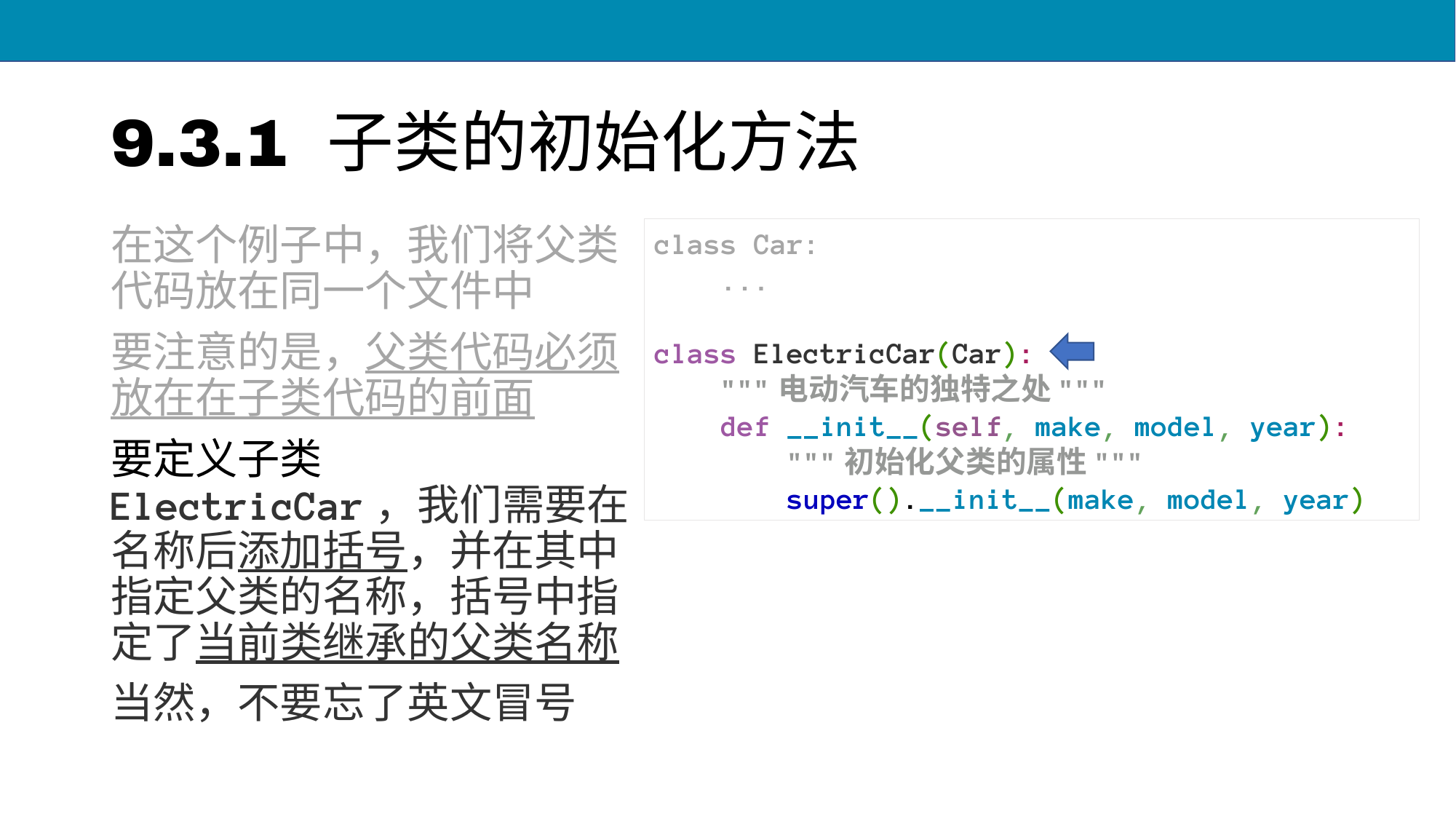

# 9.3.1 子类的初始化方法
在这个例子中，我们将父类代码放在同一个文件中
要注意的是，父类代码必须放在在子类代码的前面
要定义子类 ElectricCar，我们需要在名称后添加括号，并在其中指定父类的名称，括号中指定了当前类继承的父类名称
当然，不要忘了英文冒号
class Car:
    ...
class ElectricCar(Car):
    """电动汽车的独特之处"""
    def __init__(self, make, model, year):
        """初始化父类的属性"""
        super().__init__(make, model, year)